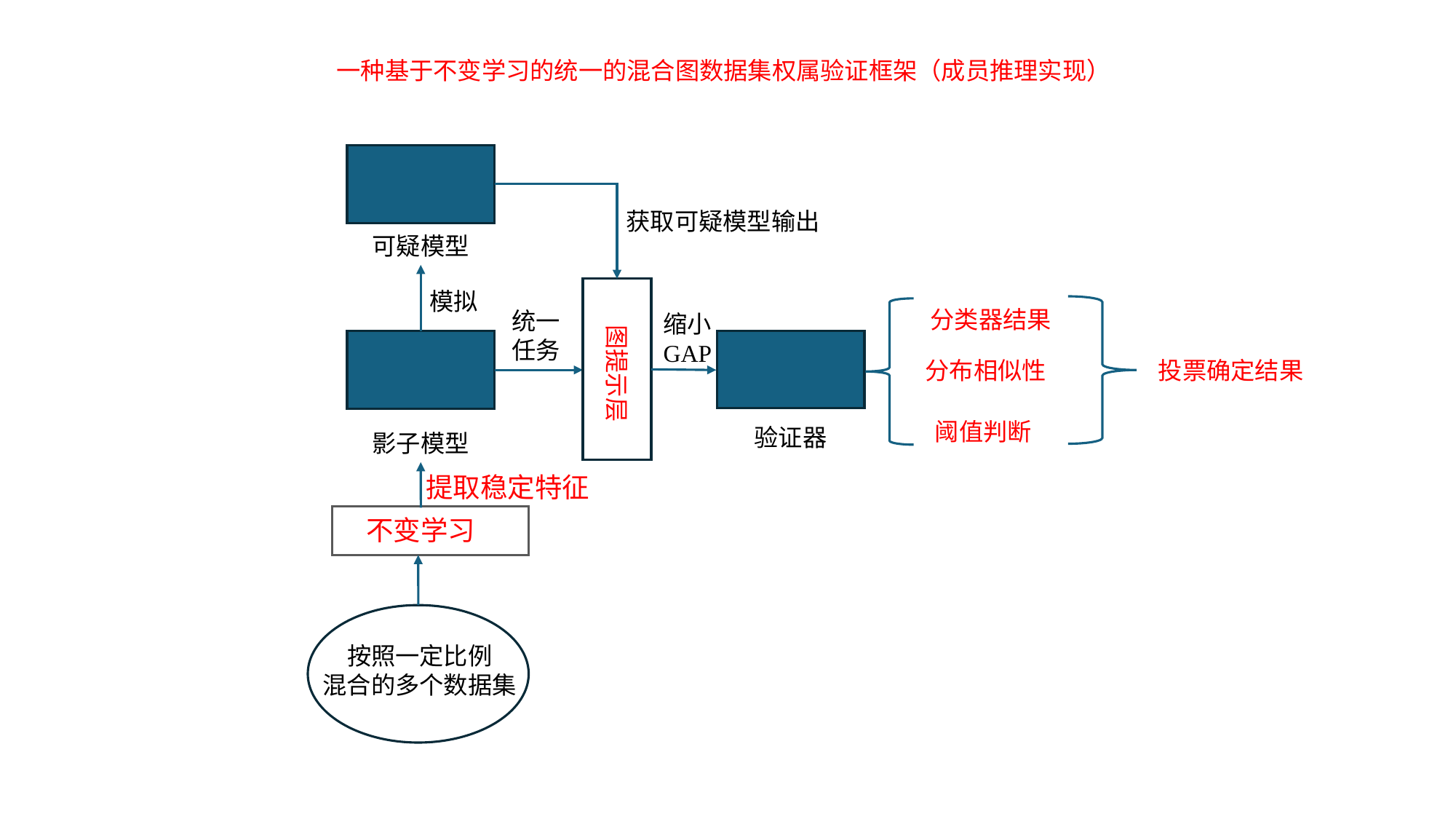

一种基于不变学习的统一的混合图数据集权属验证框架（成员推理实现）

获取可疑模型输出
可疑模型

模拟

分类器结果
统一
任务
缩小
GAP

分布相似性
投票确定结果
图提示层
阈值判断
验证器
影子模型
提取稳定特征

不变学习

按照一定比例
混合的多个数据集